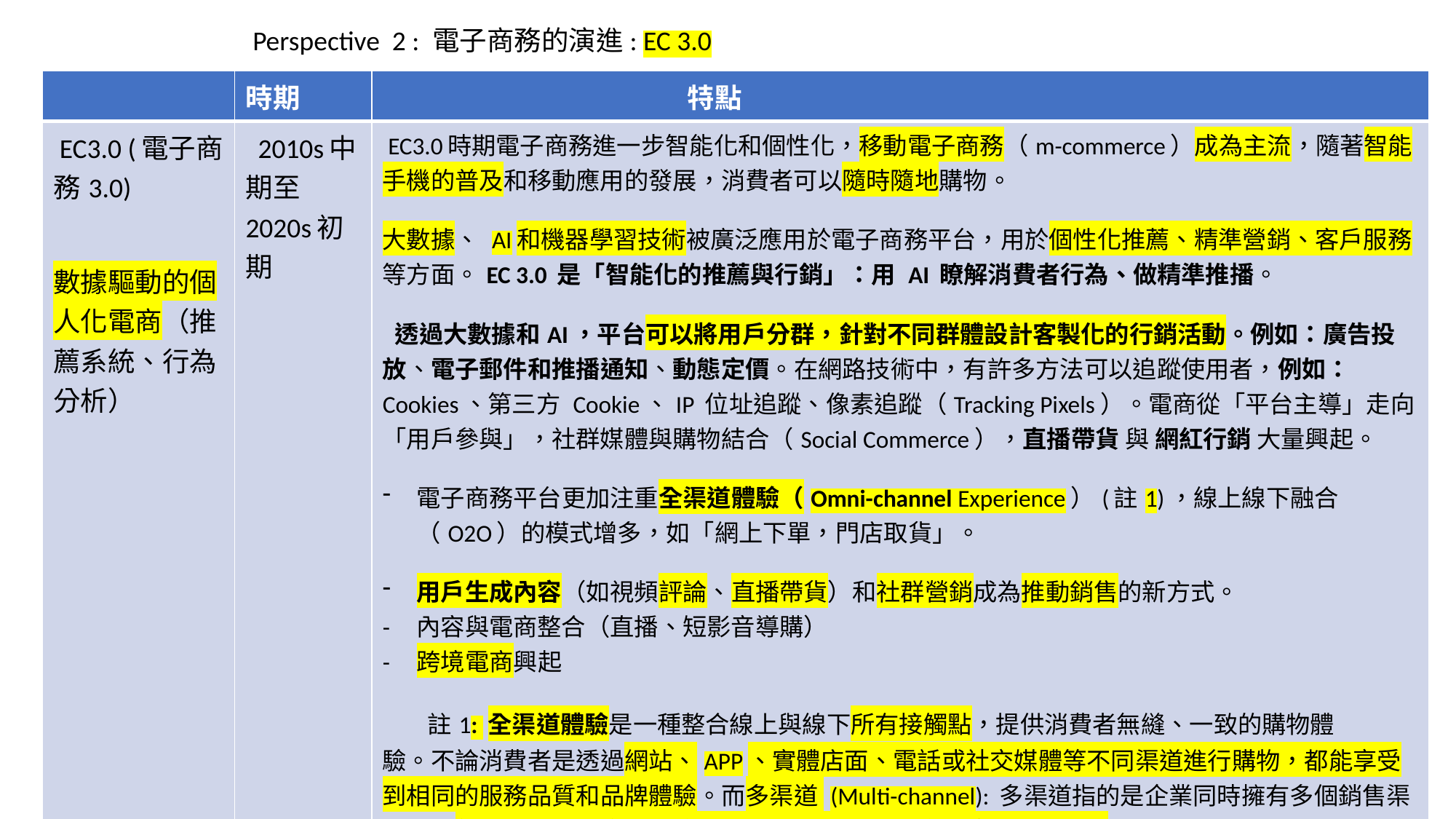

# Perspective  2 : 電子商務的演進: EC 3.0
|  | 時期 | 特點 |
| --- | --- | --- |
| EC3.0 (電子商務3.0) 數據驅動的個人化電商（推薦系統、行為分析） | 2010s中期至2020s初期 | EC3.0時期電子商務進一步智能化和個性化，移動電子商務（m-commerce）成為主流，隨著智能手機的普及和移動應用的發展，消費者可以隨時隨地購物。 大數據、 AI和機器學習技術被廣泛應用於電子商務平台，用於個性化推薦、精準營銷、客戶服務等方面。EC 3.0 是「智能化的推薦與行銷」：用 AI 瞭解消費者行為、做精準推播。 透過大數據和AI，平台可以將用戶分群，針對不同群體設計客製化的行銷活動。例如：廣告投放、電子郵件和推播通知、動態定價。在網路技術中，有許多方法可以追蹤使用者，例如： Cookies、第三方 Cookie、IP 位址追蹤、像素追蹤（Tracking Pixels）。電商從「平台主導」走向「用戶參與」，社群媒體與購物結合（Social Commerce），直播帶貨 與 網紅行銷 大量興起。 電子商務平台更加注重全渠道體驗（Omni-channel Experience）(註1)，線上線下融合（O2O）的模式增多，如「網上下單，門店取貨」。 用戶生成內容（如視頻評論、直播帶貨）和社群營銷成為推動銷售的新方式。 - 內容與電商整合（直播、短影音導購） - 跨境電商興起 註1: 全渠道體驗是一種整合線上與線下所有接觸點，提供消費者無縫、一致的購物體 驗。不論消費者是透過網站、APP、實體店面、電話或社交媒體等不同渠道進行購物，都能享受到相同的服務品質和品牌體驗。而多渠道 (Multi-channel): 多渠道指的是企業同時擁有多個銷售渠道，但每個渠道是獨立運作的，消費者在不同渠道的體驗可能不一致。 |